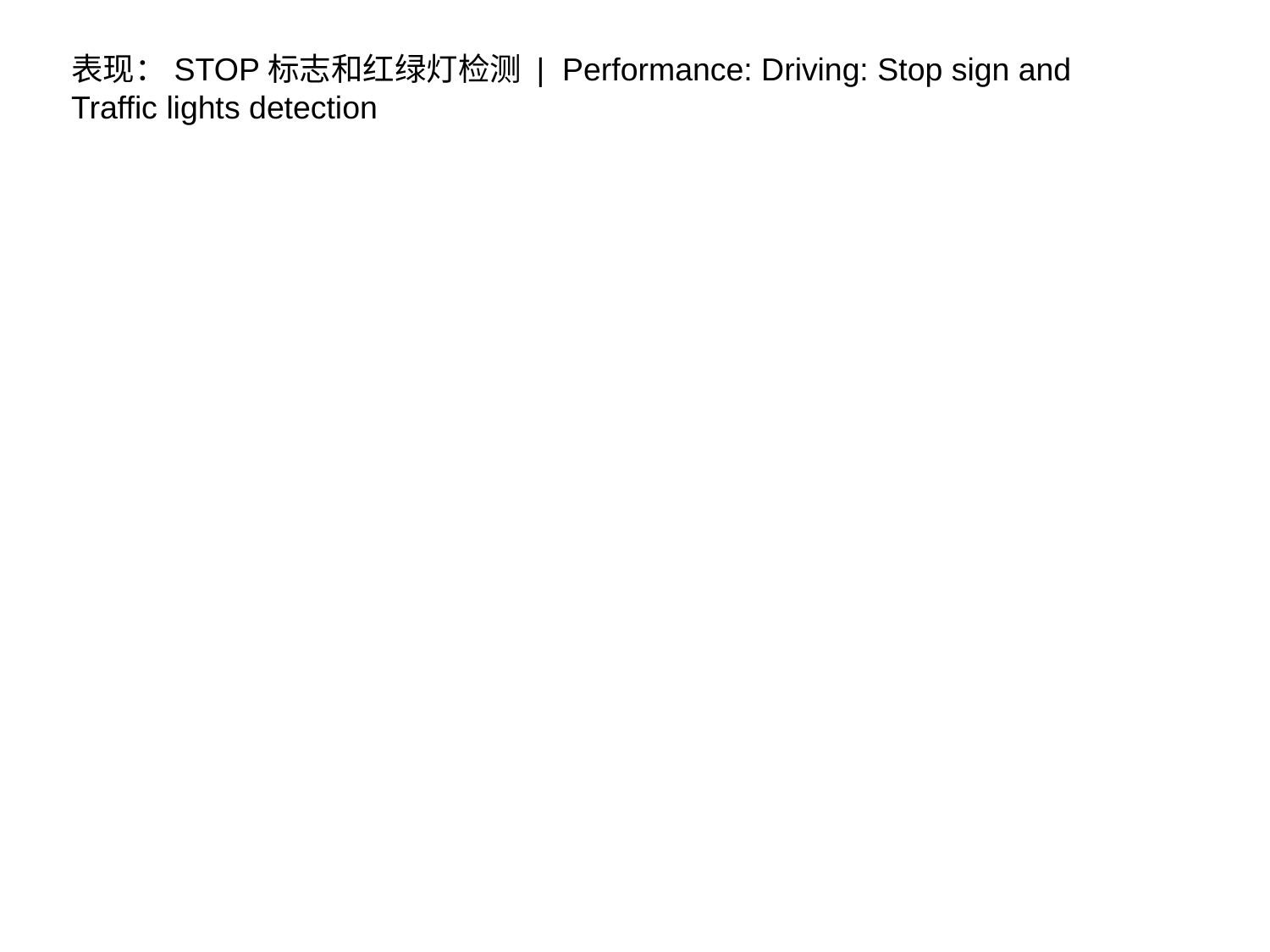

表现：STOP标志和红绿灯检测 |  Performance: Driving: Stop sign and Traffic lights detection